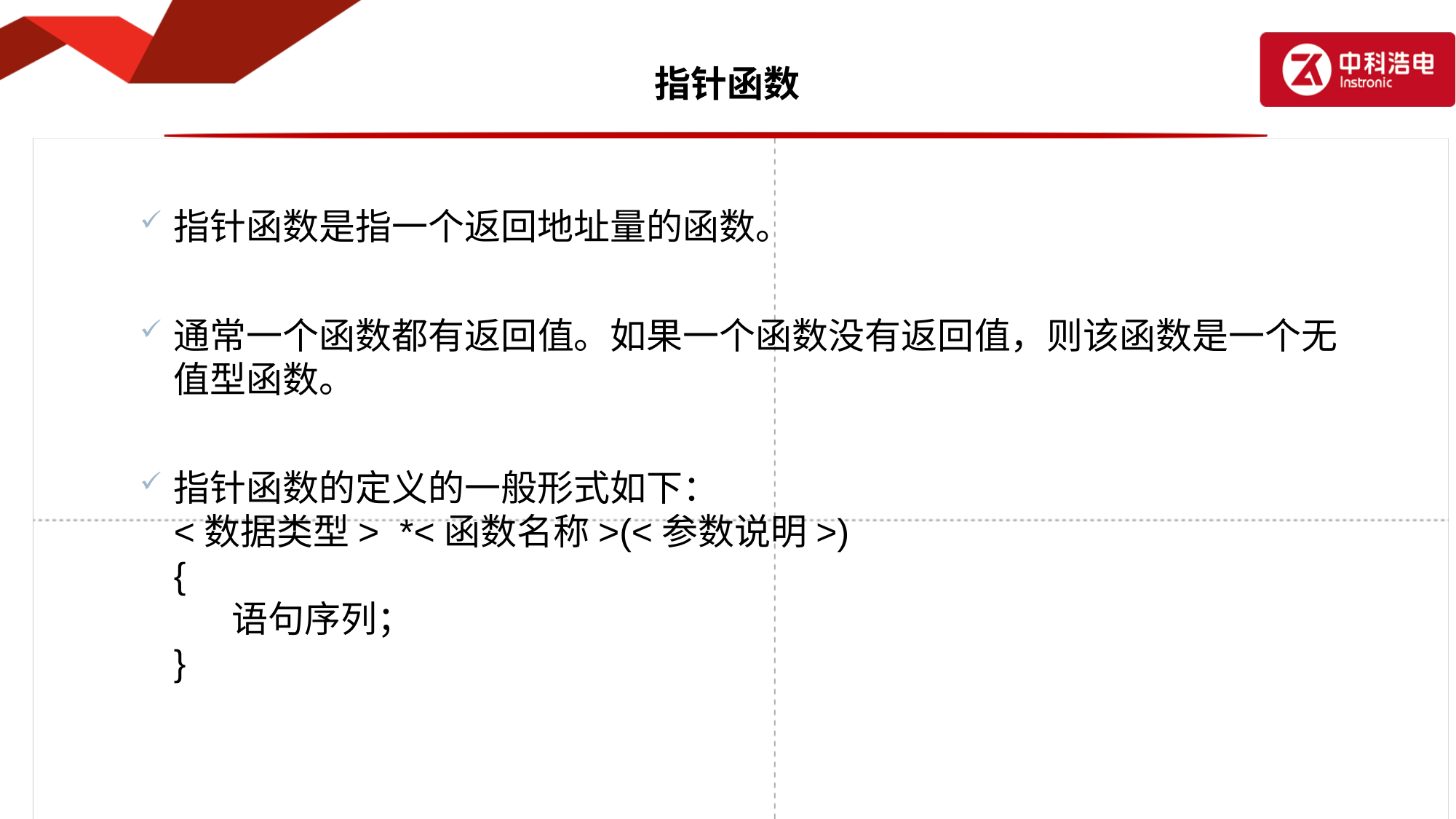

# 指针函数

指针函数是指一个返回地址量的函数。

通常一个函数都有返回值。如果一个函数没有返回值，则该函数是一个无值型函数。

指针函数的定义的一般形式如下：
	<数据类型>  *<函数名称>(<参数说明>)
	{
	      语句序列；
	}